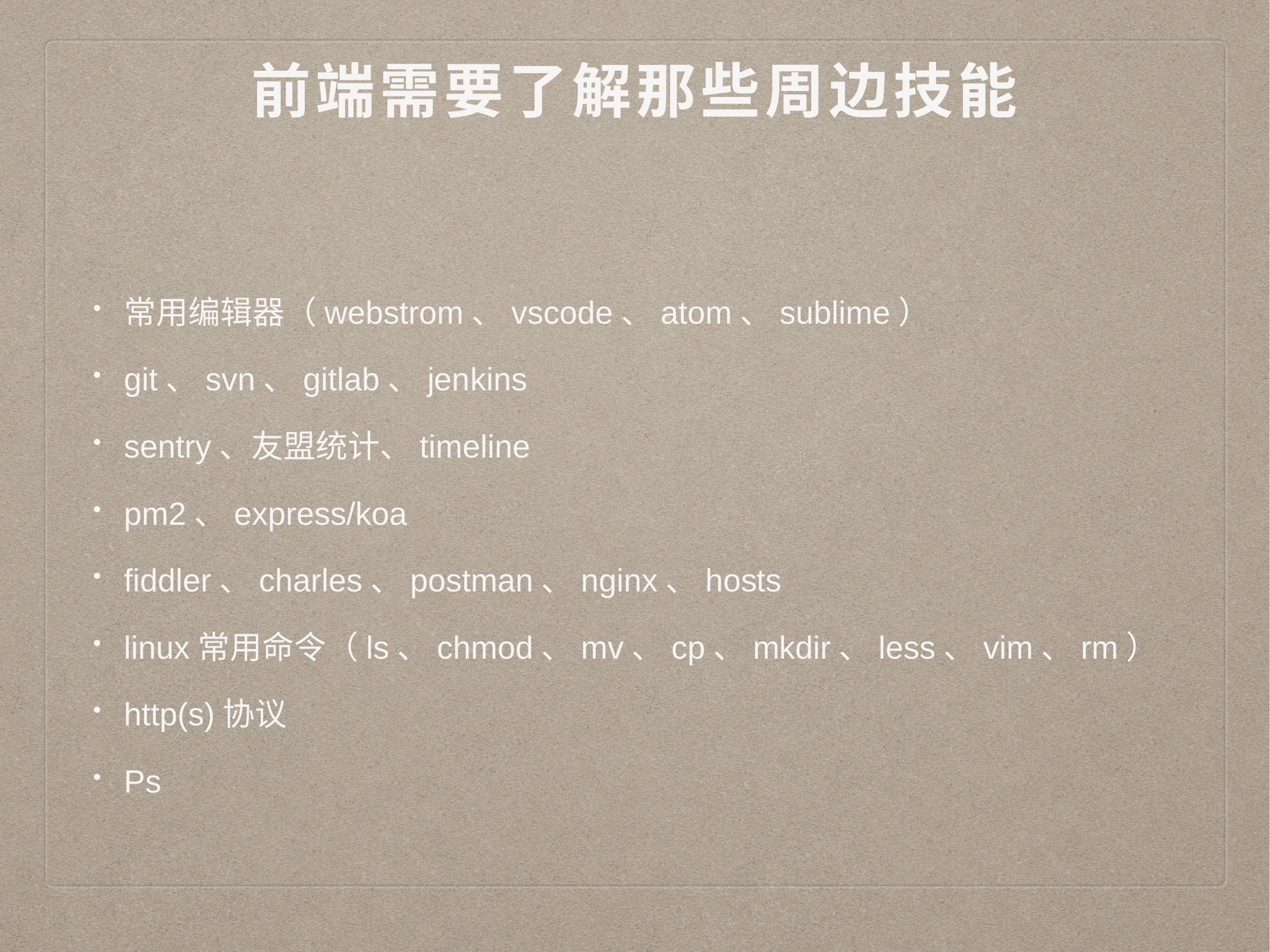

# 前端需要了解那些周边技能
常用编辑器（webstrom、vscode、atom、sublime）
git、svn、gitlab、jenkins
sentry、友盟统计、timeline
pm2、express/koa
fiddler、charles、postman、nginx、hosts
linux常用命令（ls、chmod、mv、cp、mkdir、less、vim、rm）
http(s)协议
Ps